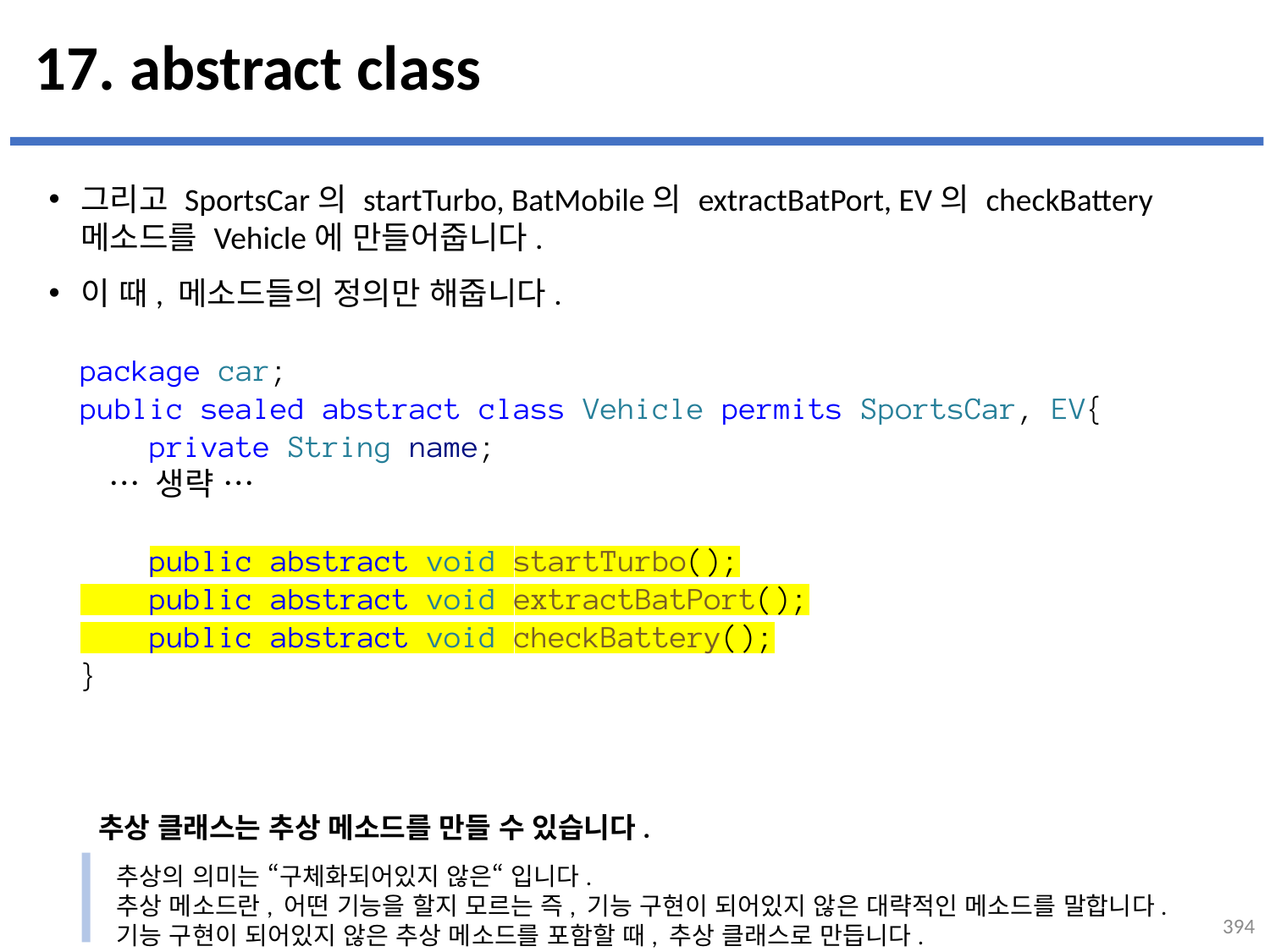

# 17. abstract class
그리고 SportsCar의 startTurbo, BatMobile의 extractBatPort, EV의 checkBattery 메소드를 Vehicle에 만들어줍니다.
이 때, 메소드들의 정의만 해줍니다.
...

설명
package car;
public sealed abstract class Vehicle permits SportsCar, EV{
    private String name;
    … 생략 …
    public abstract void startTurbo();
    public abstract void extractBatPort();
    public abstract void checkBattery();
}

추상 클래스는 추상 메소드를 만들 수 있습니다.

추상의 의미는 “구체화되어있지 않은“ 입니다.
추상 메소드란, 어떤 기능을 할지 모르는 즉, 기능 구현이 되어있지 않은 대략적인 메소드를 말합니다.
기능 구현이 되어있지 않은 추상 메소드를 포함할 때, 추상 클래스로 만듭니다.
394